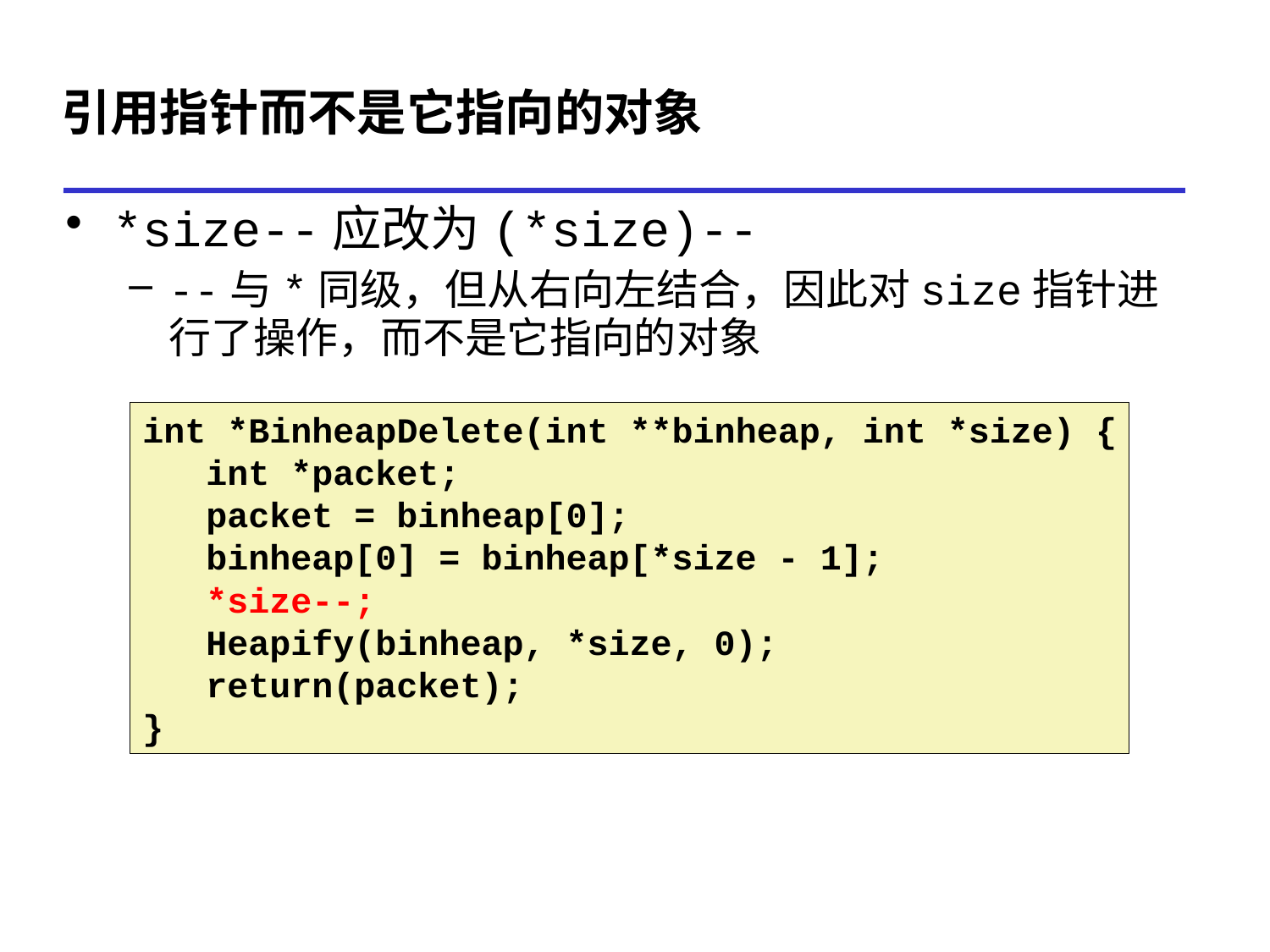

# 引用指针而不是它指向的对象
*size--应改为(*size)--
--与*同级，但从右向左结合，因此对size指针进行了操作，而不是它指向的对象
int *BinheapDelete(int **binheap, int *size) {
   int *packet;
   packet = binheap[0];
   binheap[0] = binheap[*size - 1];
   *size--;
   Heapify(binheap, *size, 0);
   return(packet);
}